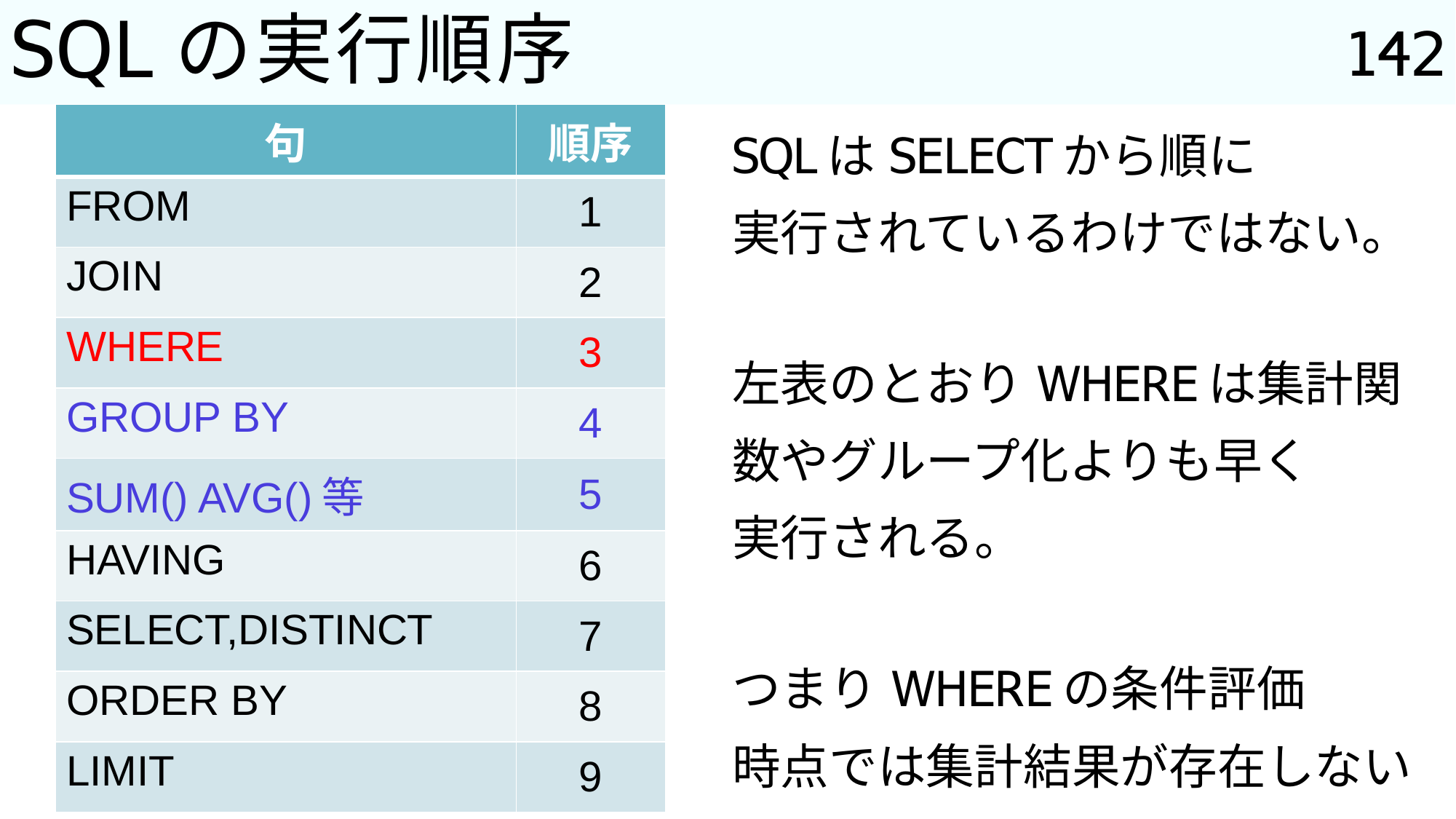

142
# SQLの実行順序
| 句 | 順序 |
| --- | --- |
| FROM | 1 |
| JOIN | 2 |
| WHERE | 3 |
| GROUP BY | 4 |
| SUM() AVG()等 | 5 |
| HAVING | 6 |
| SELECT,DISTINCT | 7 |
| ORDER BY | 8 |
| LIMIT | 9 |
SQLはSELECTから順に
実行されているわけではない。

左表のとおりWHEREは集計関数やグループ化よりも早く
実行される。

つまりWHEREの条件評価
時点では集計結果が存在しない